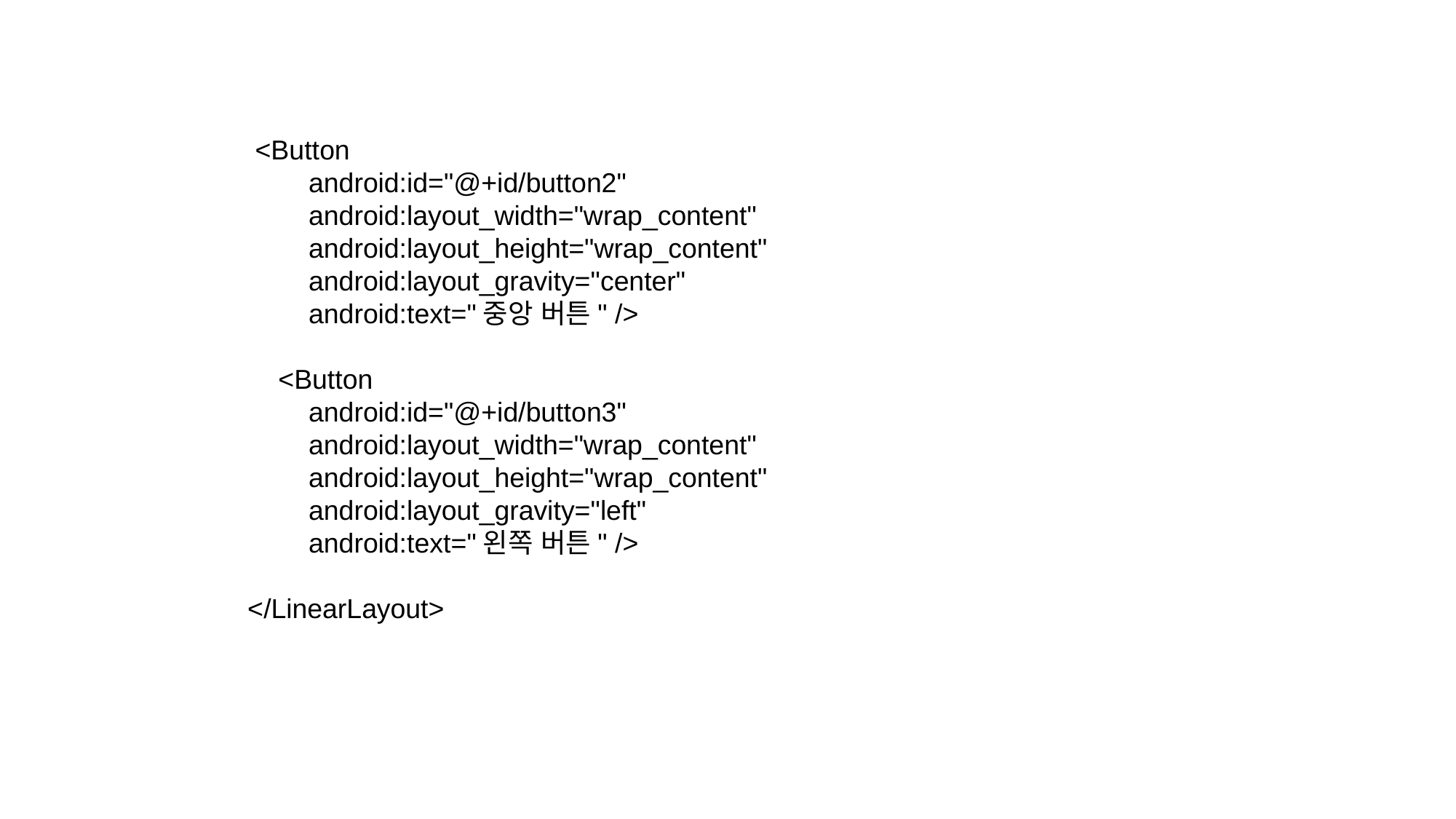

<Button
        android:id="@+id/button2"
        android:layout_width="wrap_content"
        android:layout_height="wrap_content"
        android:layout_gravity="center"
        android:text="중앙 버튼" />

    <Button
        android:id="@+id/button3"
        android:layout_width="wrap_content"
        android:layout_height="wrap_content"
        android:layout_gravity="left"
        android:text="왼쪽 버튼" />

</LinearLayout>